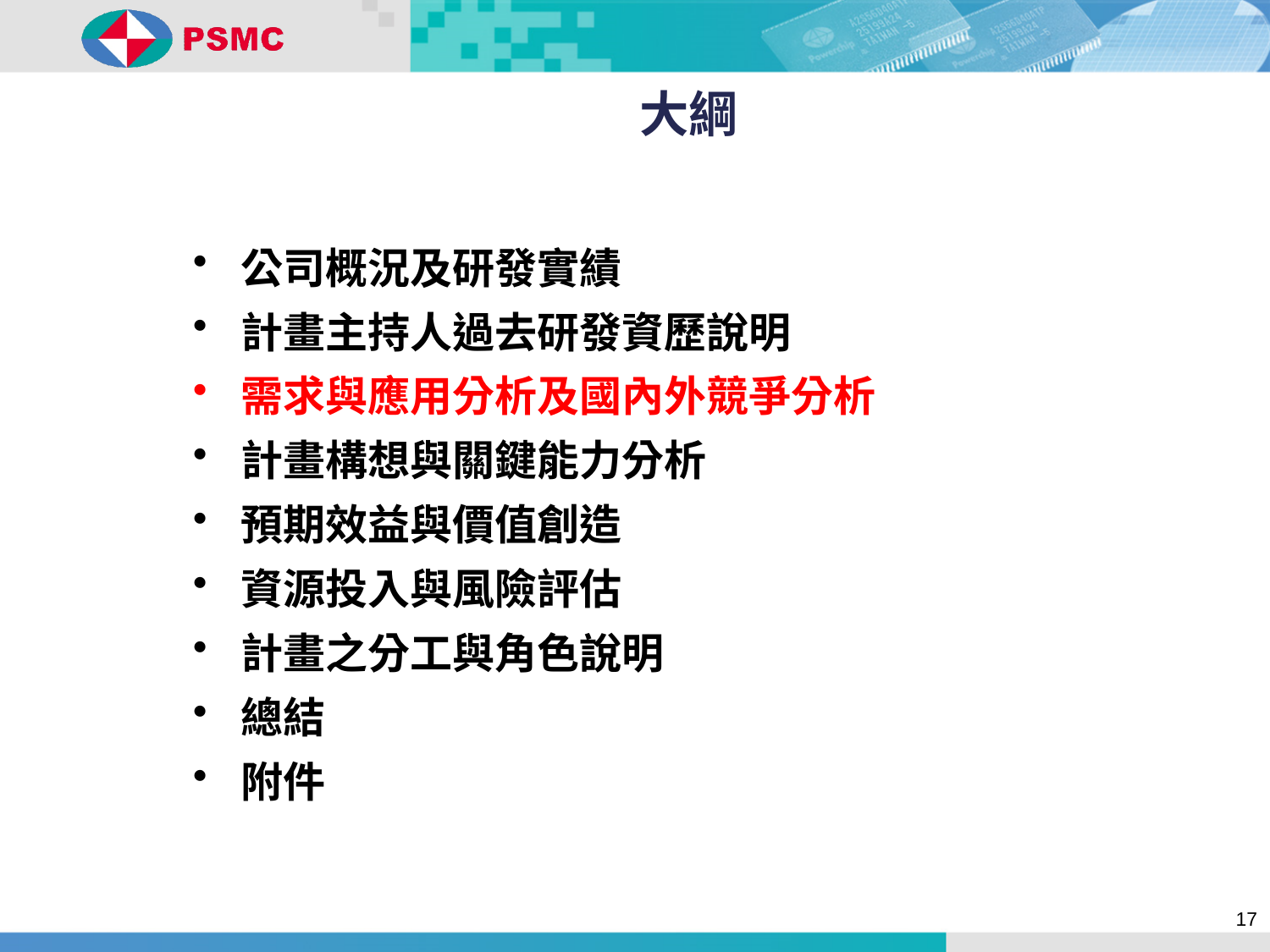

大綱

公司概況及研發實績
計畫主持人過去研發資歷說明
需求與應用分析及國內外競爭分析
計畫構想與關鍵能力分析
預期效益與價值創造
資源投入與風險評估
計畫之分工與角色說明
總結
附件
17